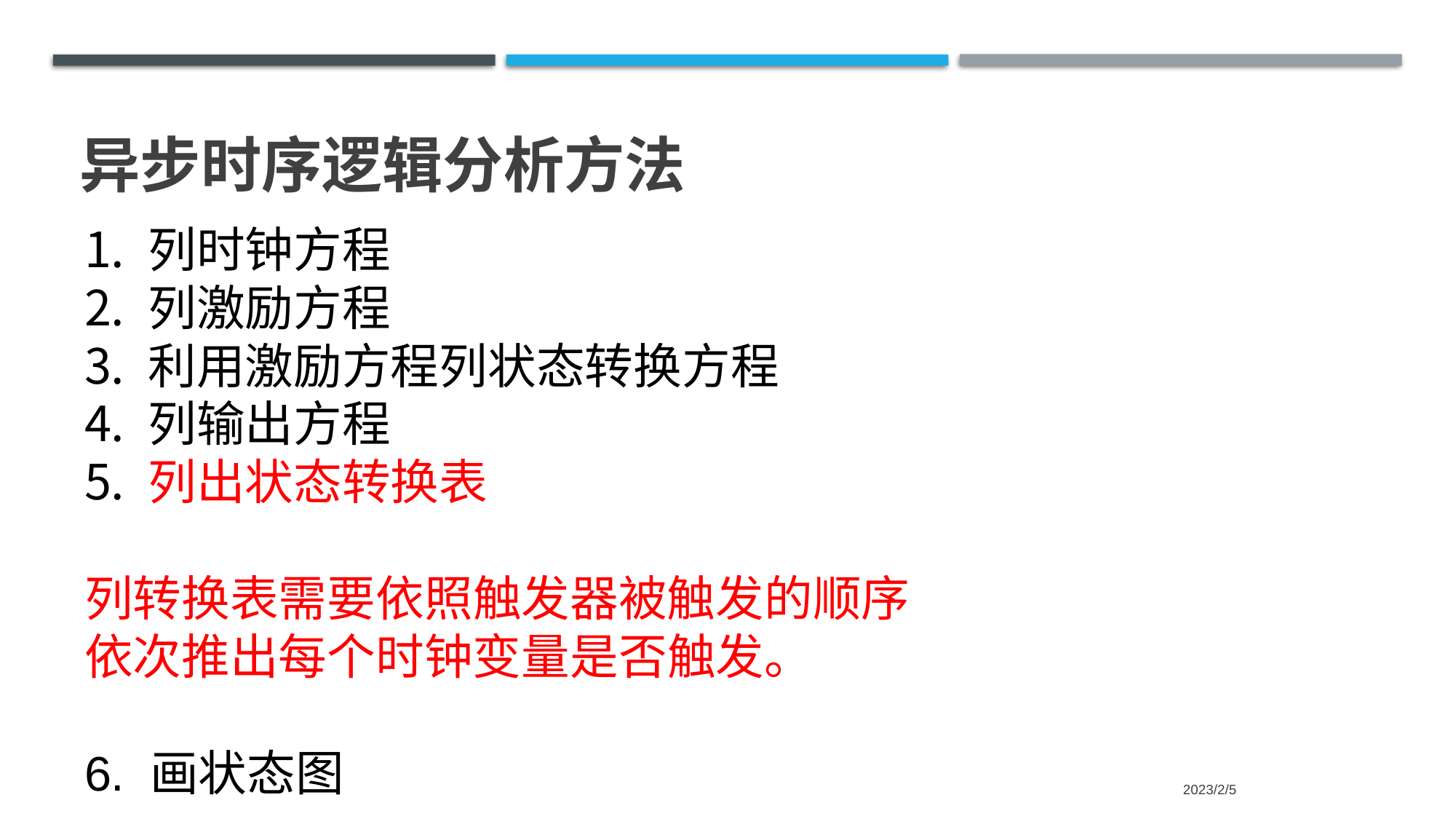

# 异步时序逻辑分析方法

 列时钟方程
 列激励方程
 利用激励方程列状态转换方程
 列输出方程
 列出状态转换表

列转换表需要依照触发器被触发的顺序
依次推出每个时钟变量是否触发。

6. 画状态图
2023/2/5